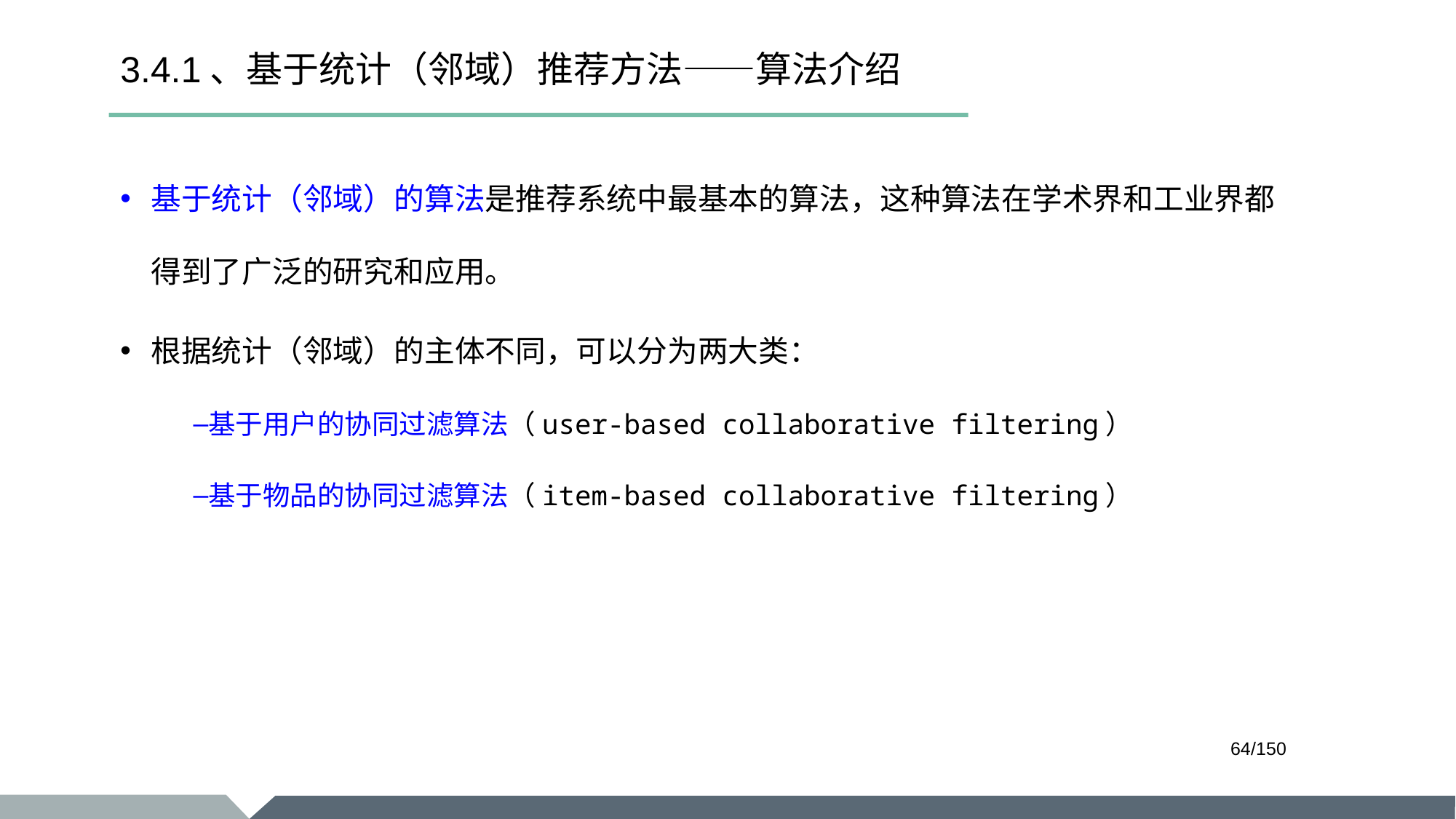

# 3.4.1、基于统计（邻域）推荐方法——算法介绍
基于统计（邻域）的算法是推荐系统中最基本的算法，这种算法在学术界和工业界都得到了广泛的研究和应用。
根据统计（邻域）的主体不同，可以分为两大类：
基于用户的协同过滤算法（user-based collaborative filtering）
基于物品的协同过滤算法（item-based collaborative filtering）

64/150